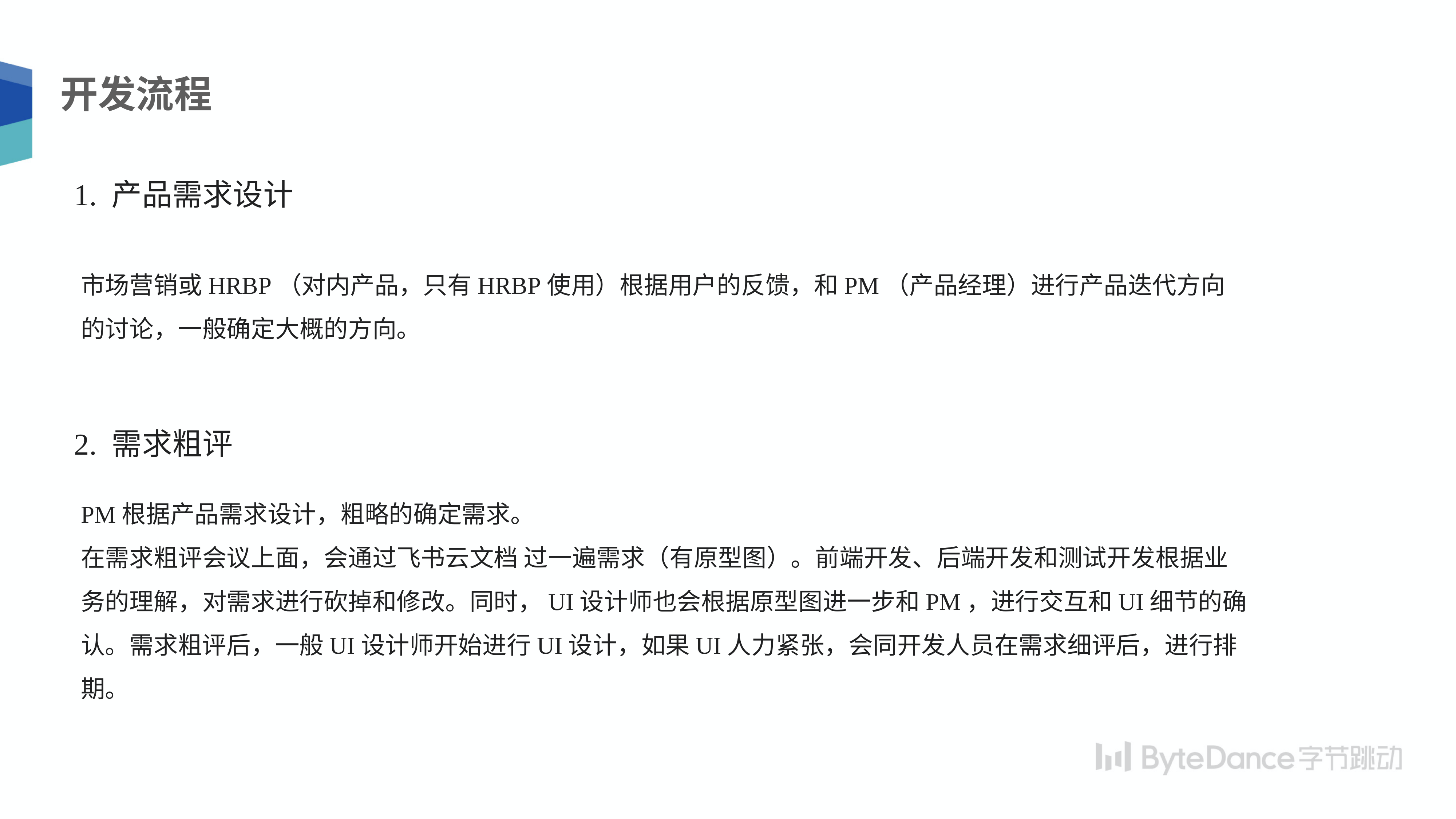

开发流程
1. 产品需求设计
市场营销或HRBP（对内产品，只有HRBP使用）根据用户的反馈，和PM（产品经理）进行产品迭代方向的讨论，一般确定大概的方向。
2. 需求粗评
PM根据产品需求设计，粗略的确定需求。
在需求粗评会议上面，会通过飞书云文档 过一遍需求（有原型图）。前端开发、后端开发和测试开发根据业务的理解，对需求进行砍掉和修改。同时，UI设计师也会根据原型图进一步和PM，进行交互和UI细节的确认。需求粗评后，一般UI设计师开始进行UI设计，如果UI人力紧张，会同开发人员在需求细评后，进行排期。